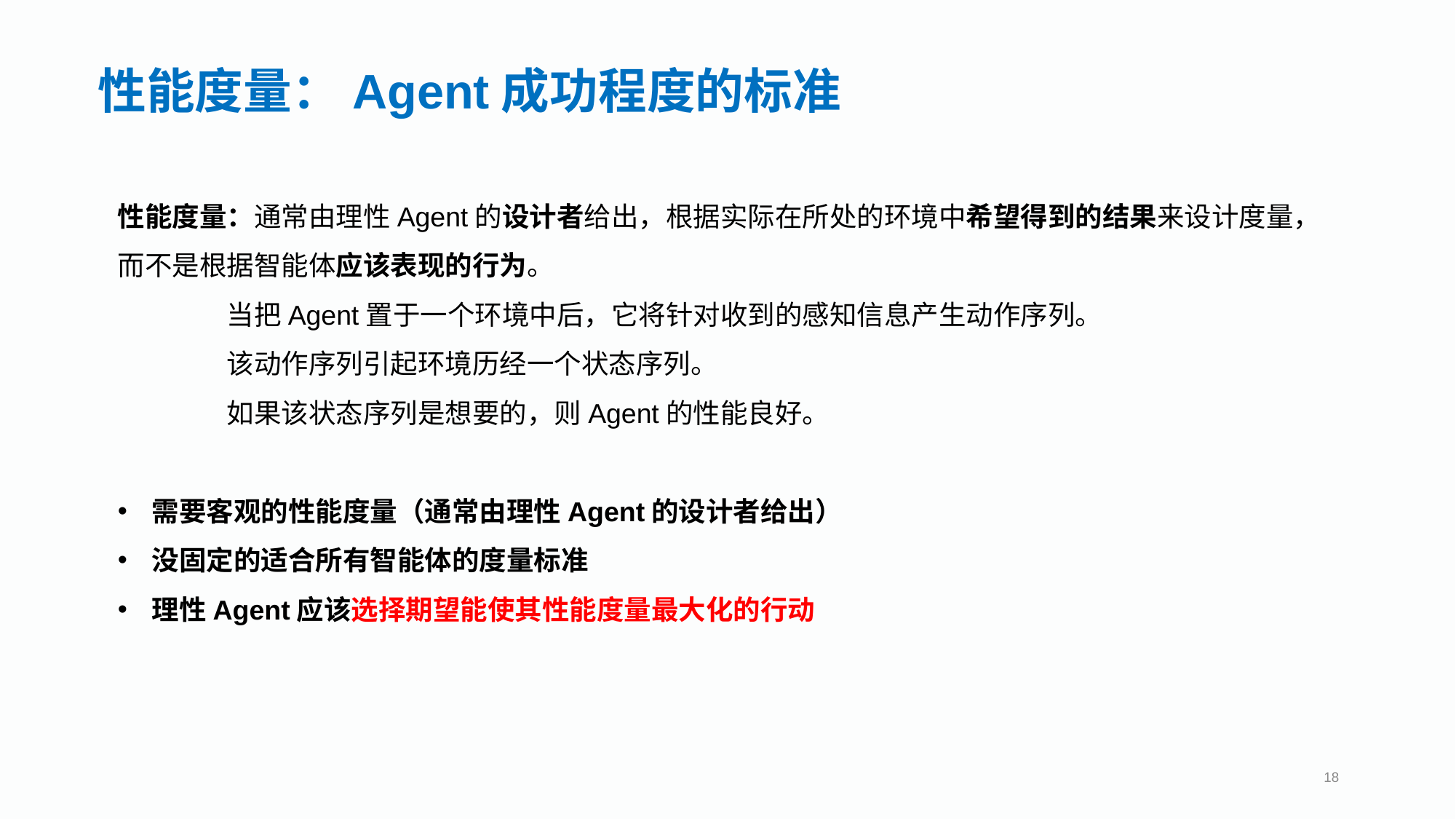

性能度量：Agent成功程度的标准
性能度量：通常由理性Agent的设计者给出，根据实际在所处的环境中希望得到的结果来设计度量，而不是根据智能体应该表现的行为。
	当把Agent置于一个环境中后，它将针对收到的感知信息产生动作序列。
	该动作序列引起环境历经一个状态序列。
	如果该状态序列是想要的，则Agent的性能良好。

需要客观的性能度量（通常由理性Agent的设计者给出）
没固定的适合所有智能体的度量标准
理性Agent应该选择期望能使其性能度量最大化的行动

18